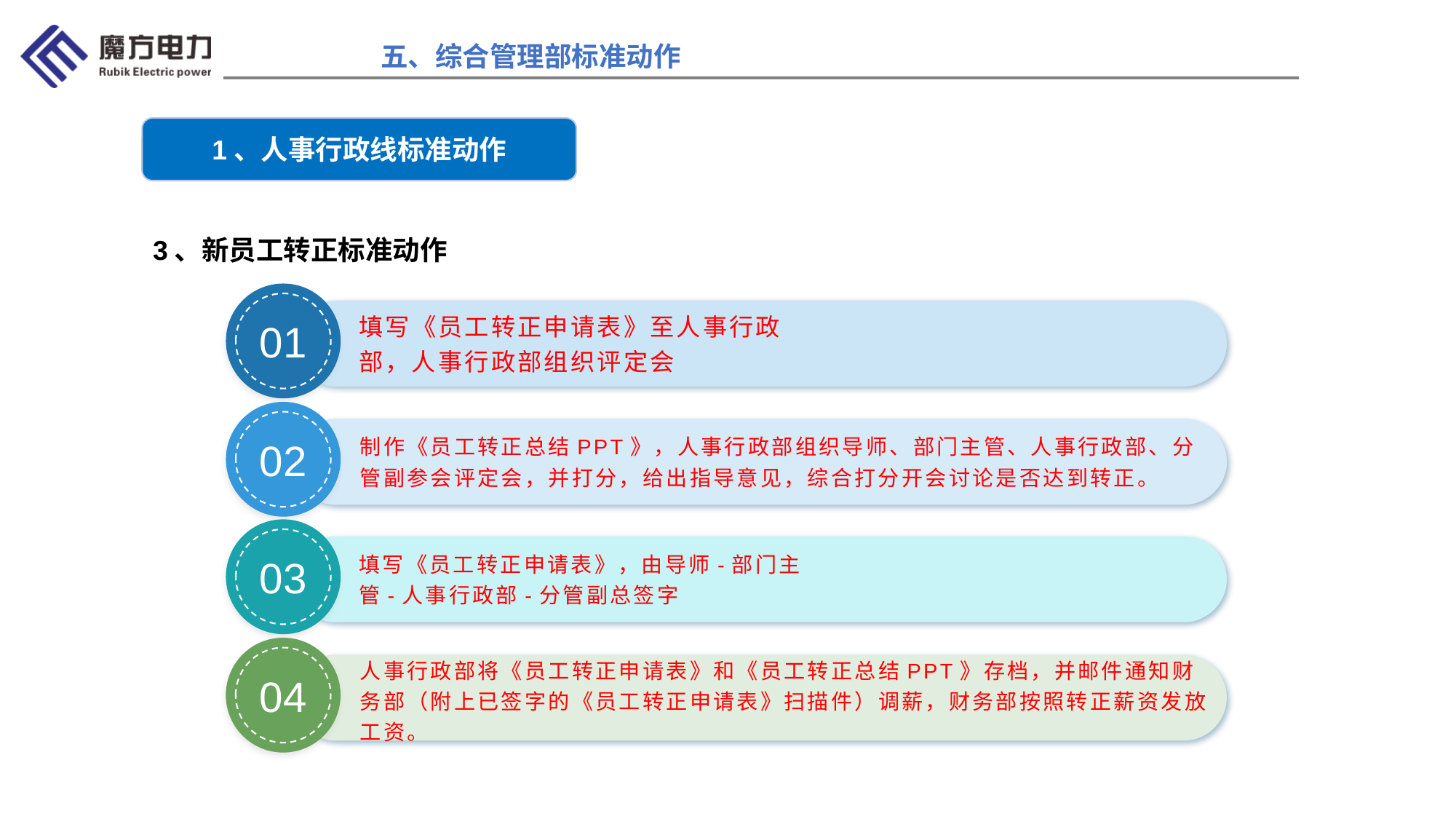

五、综合管理部标准动作
1、人事行政线标准动作
3、新员工转正标准动作

01

填写《员工转正申请表》至人事行政部，人事行政部组织评定会

02

制作《员工转正总结PPT》，人事行政部组织导师、部门主管、人事行政部、分管副参会评定会，并打分，给出指导意见，综合打分开会讨论是否达到转正。

03

填写《员工转正申请表》，由导师-部门主管-人事行政部-分管副总签字

04

人事行政部将《员工转正申请表》和《员工转正总结PPT》存档，并邮件通知财务部（附上已签字的《员工转正申请表》扫描件）调薪，财务部按照转正薪资发放工资。